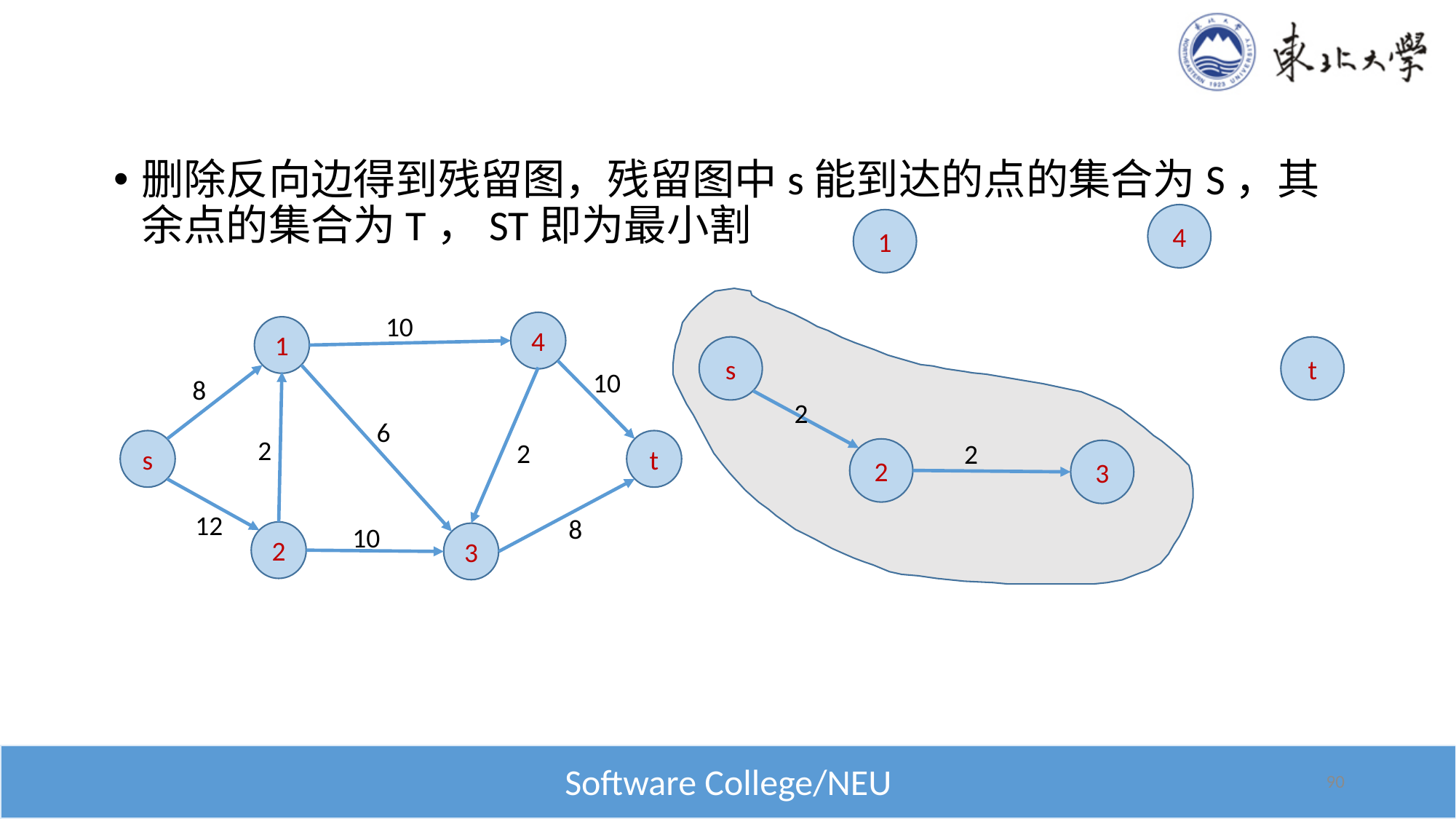

#
删除反向边得到残留图，残留图中s能到达的点的集合为S，其余点的集合为T，ST即为最小割
4
1

10
4
1
10
8
6
2
t
s
2
12
8
10
2
3
t
s
2
2
2
3